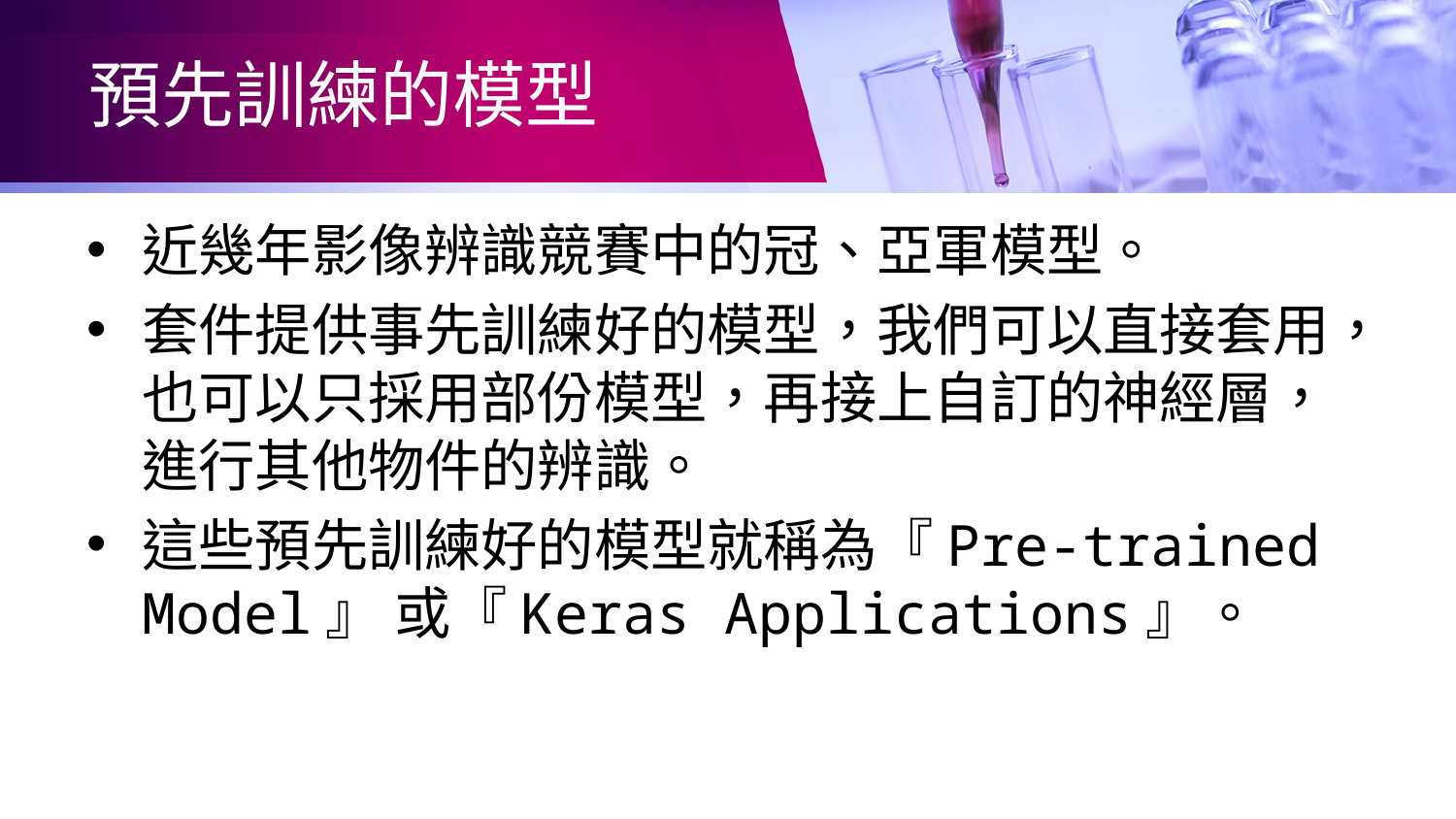

# 預先訓練的模型
近幾年影像辨識競賽中的冠、亞軍模型。
套件提供事先訓練好的模型，我們可以直接套用，也可以只採用部份模型，再接上自訂的神經層，進行其他物件的辨識。
這些預先訓練好的模型就稱為『Pre-trained Model』 或『Keras Applications』。